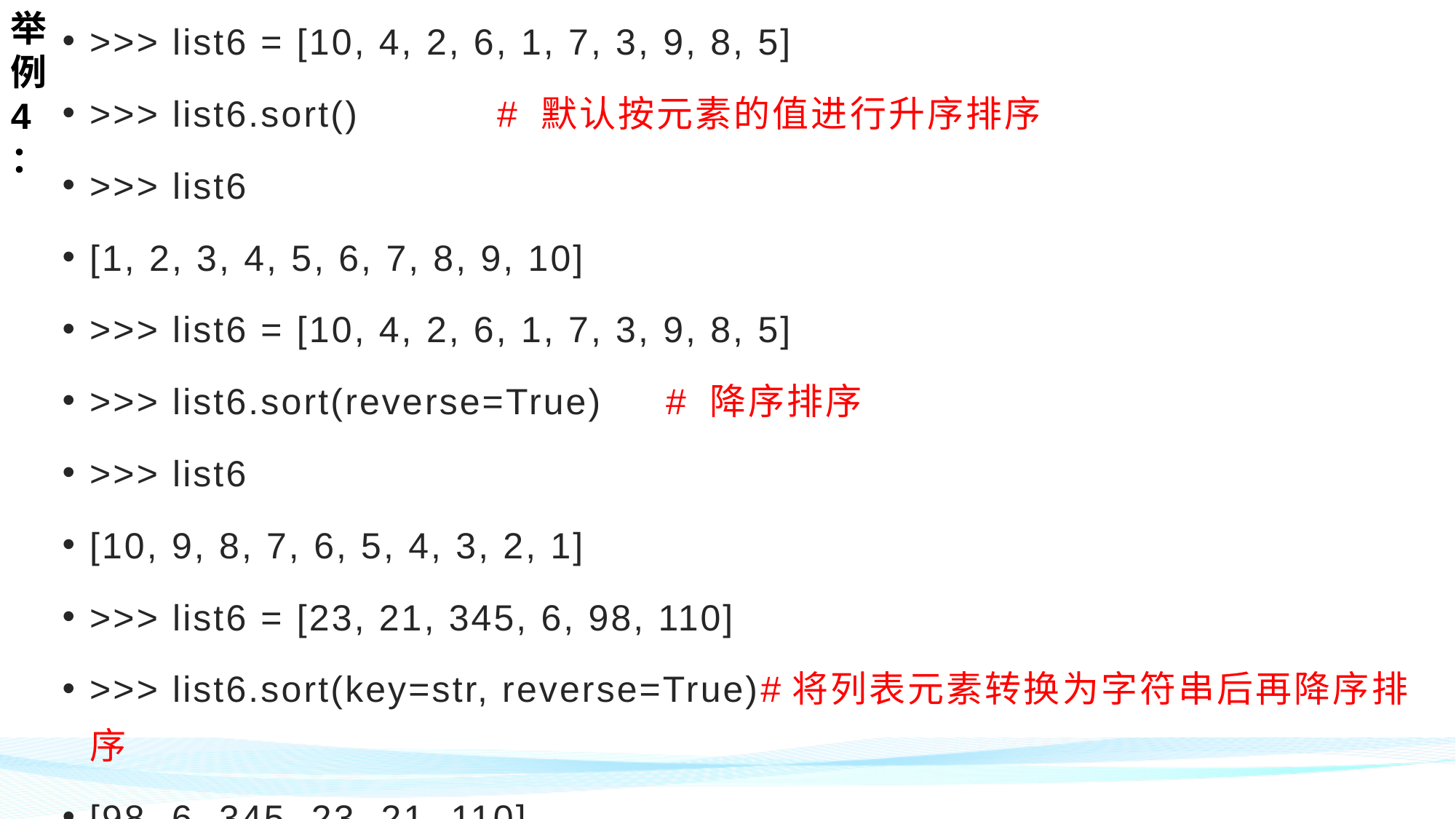

举例4：
>>> list6 = [10, 4, 2, 6, 1, 7, 3, 9, 8, 5]
>>> list6.sort()           # 默认按元素的值进行升序排序
>>> list6
[1, 2, 3, 4, 5, 6, 7, 8, 9, 10]
>>> list6 = [10, 4, 2, 6, 1, 7, 3, 9, 8, 5]
>>> list6.sort(reverse=True)     # 降序排序
>>> list6
[10, 9, 8, 7, 6, 5, 4, 3, 2, 1]
>>> list6 = [23, 21, 345, 6, 98, 110]
>>> list6.sort(key=str, reverse=True)#将列表元素转换为字符串后再降序排序
[98, 6, 345, 23, 21, 110]

29